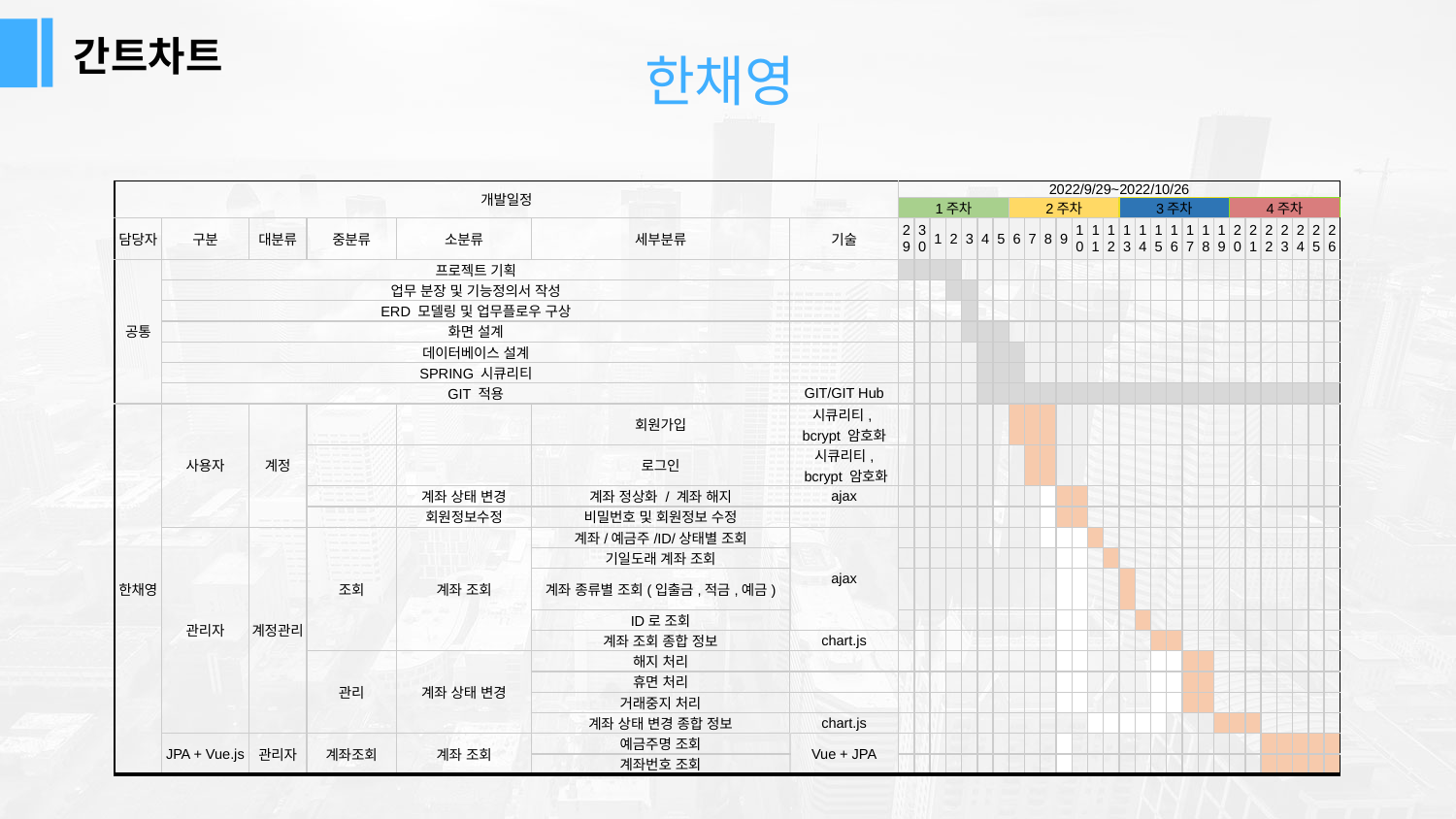

간트차트
한채영
| 개발일정 |  |  |  |  |  |  | 2022/9/29~2022/10/26 |  |  |  |  |  |  |  |  |  |  |  |  |  |  |  |  |  |  |  |  |  |  |  |  |  |  |  |
| --- | --- | --- | --- | --- | --- | --- | --- | --- | --- | --- | --- | --- | --- | --- | --- | --- | --- | --- | --- | --- | --- | --- | --- | --- | --- | --- | --- | --- | --- | --- | --- | --- | --- | --- |
|  |  |  |  |  |  |  | 1주차 |  |  |  |  |  |  | 2주차 |  |  |  |  |  |  | 3주차 |  |  |  |  |  |  | 4주차 |  |  |  |  |  |  |
| 담당자 | 구분 | 대분류 | 중분류 | 소분류 | 세부분류 | 기술 | 29 | 30 | 1 | 2 | 3 | 4 | 5 | 6 | 7 | 8 | 9 | 10 | 11 | 12 | 13 | 14 | 15 | 16 | 17 | 18 | 19 | 20 | 21 | 22 | 23 | 24 | 25 | 26 |
| 공통 | 프로젝트 기획 |  |  |  |  |  |  |  |  |  |  |  |  |  |  |  |  |  |  |  |  |  |  |  |  |  |  |  |  |  |  |  |  |  |
|  | 업무 분장 및 기능정의서 작성 |  |  |  |  |  |  |  |  |  |  |  |  |  |  |  |  |  |  |  |  |  |  |  |  |  |  |  |  |  |  |  |  |  |
|  | ERD 모델링 및 업무플로우 구상 |  |  |  |  |  |  |  |  |  |  |  |  |  |  |  |  |  |  |  |  |  |  |  |  |  |  |  |  |  |  |  |  |  |
|  | 화면 설계 |  |  |  |  |  |  |  |  |  |  |  |  |  |  |  |  |  |  |  |  |  |  |  |  |  |  |  |  |  |  |  |  |  |
|  | 데이터베이스 설계 |  |  |  |  |  |  |  |  |  |  |  |  |  |  |  |  |  |  |  |  |  |  |  |  |  |  |  |  |  |  |  |  |  |
|  | SPRING 시큐리티 |  |  |  |  |  |  |  |  |  |  |  |  |  |  |  |  |  |  |  |  |  |  |  |  |  |  |  |  |  |  |  |  |  |
|  | GIT 적용 |  |  |  |  | GIT/GIT Hub |  |  |  |  |  |  |  |  |  |  |  |  |  |  |  |  |  |  |  |  |  |  |  |  |  |  |  |  |
| 한채영 | 사용자 | 계정 |  |  | 회원가입 | 시큐리티, bcrypt 암호화 |  |  |  |  |  |  |  |  |  |  |  |  |  |  |  |  |  |  |  |  |  |  |  |  |  |  |  |  |
|  |  |  |  |  | 로그인 | 시큐리티, bcrypt 암호화 |  |  |  |  |  |  |  |  |  |  |  |  |  |  |  |  |  |  |  |  |  |  |  |  |  |  |  |  |
|  |  |  |  | 계좌 상태 변경 | 계좌 정상화 / 계좌 해지 | ajax |  |  |  |  |  |  |  |  |  |  |  |  |  |  |  |  |  |  |  |  |  |  |  |  |  |  |  |  |
|  |  |  |  | 회원정보수정 | 비밀번호 및 회원정보 수정 |  |  |  |  |  |  |  |  |  |  |  |  |  |  |  |  |  |  |  |  |  |  |  |  |  |  |  |  |  |
|  | 관리자 | 계정관리 | 조회 | 계좌 조회 | 계좌/예금주/ID/상태별 조회 | ajax |  |  |  |  |  |  |  |  |  |  |  |  |  |  |  |  |  |  |  |  |  |  |  |  |  |  |  |  |
|  |  |  |  |  | 기일도래 계좌 조회 |  |  |  |  |  |  |  |  |  |  |  |  |  |  |  |  |  |  |  |  |  |  |  |  |  |  |  |  |  |
|  |  |  |  |  | 계좌 종류별 조회(입출금,적금,예금) |  |  |  |  |  |  |  |  |  |  |  |  |  |  |  |  |  |  |  |  |  |  |  |  |  |  |  |  |  |
|  |  |  |  |  | ID로 조회 |  |  |  |  |  |  |  |  |  |  |  |  |  |  |  |  |  |  |  |  |  |  |  |  |  |  |  |  |  |
|  |  |  |  |  | 계좌 조회 종합 정보 | chart.js |  |  |  |  |  |  |  |  |  |  |  |  |  |  |  |  |  |  |  |  |  |  |  |  |  |  |  |  |
|  |  |  | 관리 | 계좌 상태 변경 | 해지 처리 |  |  |  |  |  |  |  |  |  |  |  |  |  |  |  |  |  |  |  |  |  |  |  |  |  |  |  |  |  |
|  |  |  |  |  | 휴면 처리 |  |  |  |  |  |  |  |  |  |  |  |  |  |  |  |  |  |  |  |  |  |  |  |  |  |  |  |  |  |
|  |  |  |  |  | 거래중지 처리 |  |  |  |  |  |  |  |  |  |  |  |  |  |  |  |  |  |  |  |  |  |  |  |  |  |  |  |  |  |
|  |  |  |  |  | 계좌 상태 변경 종합 정보 | chart.js |  |  |  |  |  |  |  |  |  |  |  |  |  |  |  |  |  |  |  |  |  |  |  |  |  |  |  |  |
|  | JPA + Vue.js | 관리자 | 계좌조회 | 계좌 조회 | 예금주명 조회 | Vue + JPA |  |  |  |  |  |  |  |  |  |  |  |  |  |  |  |  |  |  |  |  |  |  |  |  |  |  |  |  |
|  |  |  |  |  | 계좌번호 조회 |  |  |  |  |  |  |  |  |  |  |  |  |  |  |  |  |  |  |  |  |  |  |  |  |  |  |  |  |  |